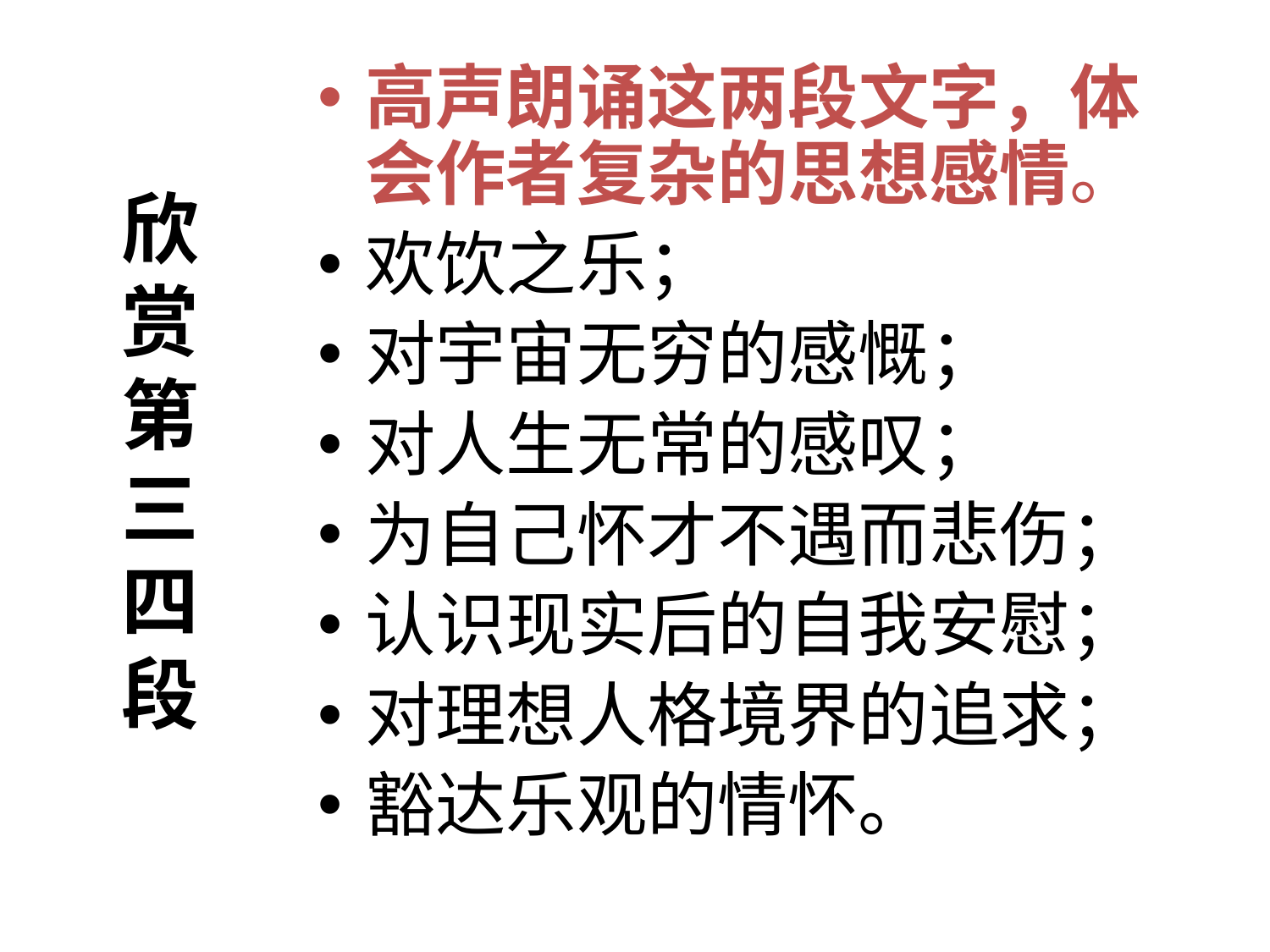

# 欣 赏 第 三 四 段
高声朗诵这两段文字，体会作者复杂的思想感情。
欢饮之乐；
对宇宙无穷的感慨；
对人生无常的感叹；
为自己怀才不遇而悲伤；
认识现实后的自我安慰；
对理想人格境界的追求；
豁达乐观的情怀。